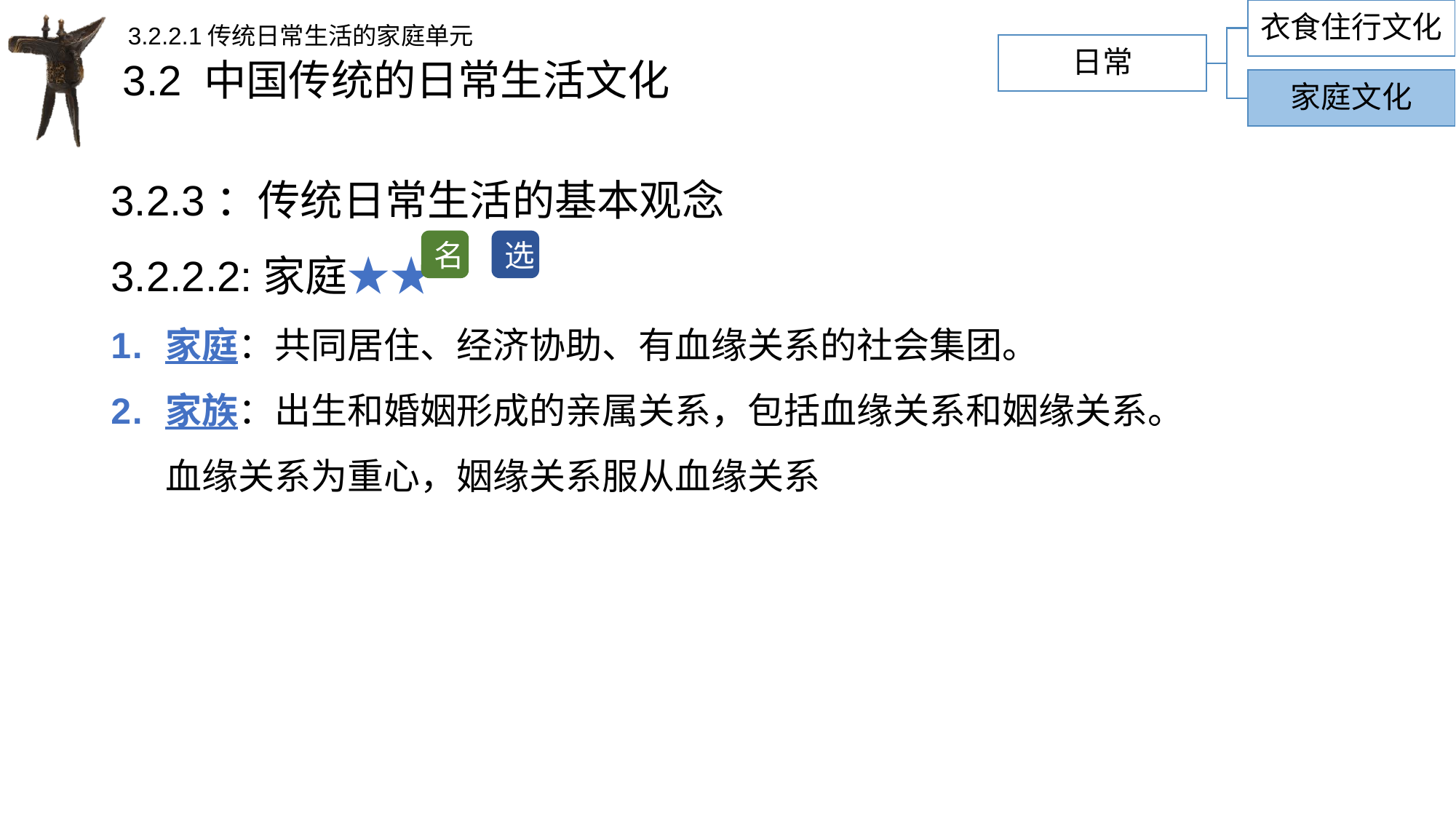

衣食住行文化
3.2.2.1传统日常生活的家庭单元

日常
# 3.2 中国传统的日常生活文化

家庭文化
3.2.3：传统日常生活的基本观念
3.2.2.2:家庭★★
家庭：共同居住、经济协助、有血缘关系的社会集团。
家族：出生和婚姻形成的亲属关系，包括血缘关系和姻缘关系。
血缘关系为重心，姻缘关系服从血缘关系
选
名
105